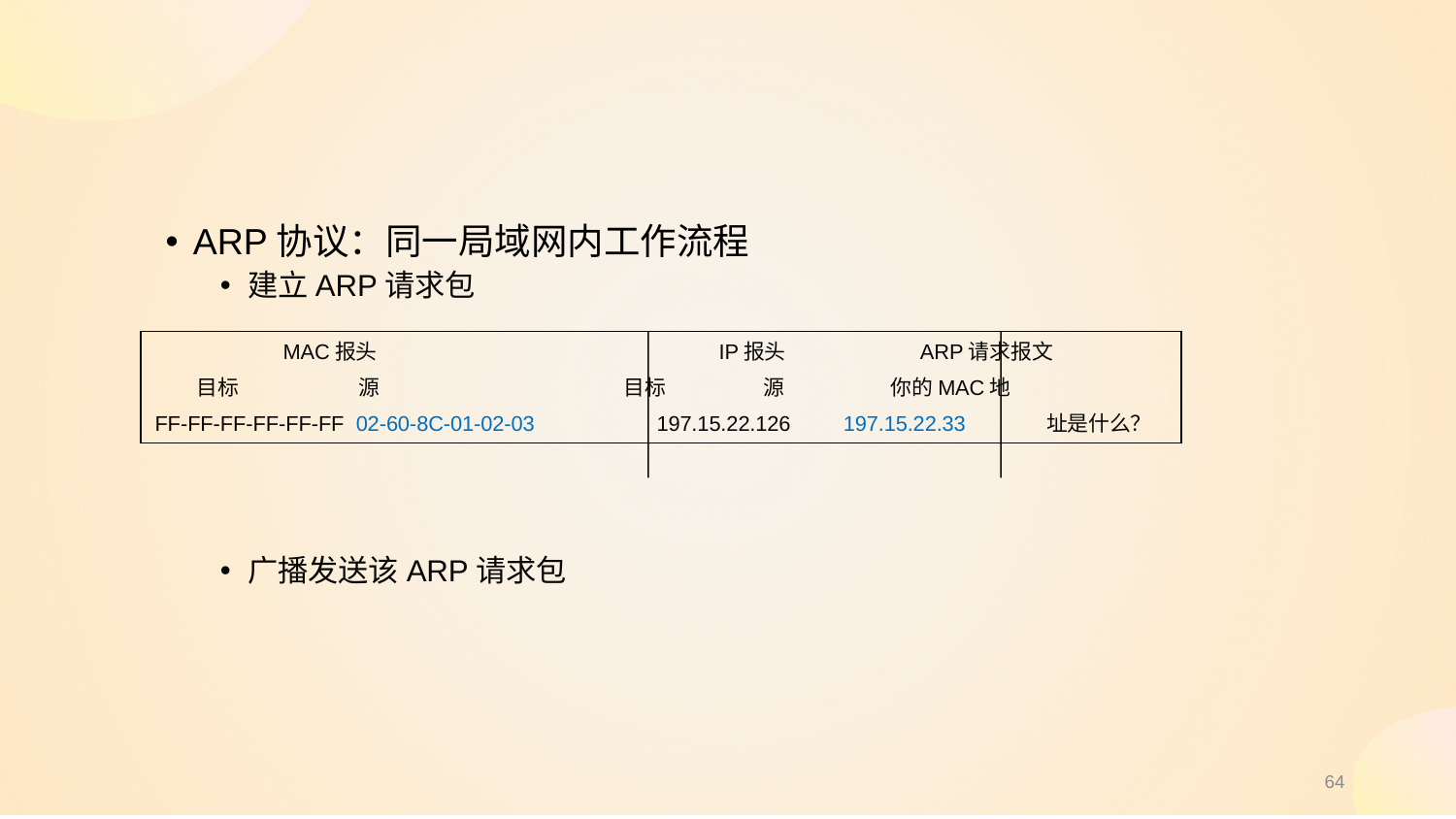

ARP协议：同一局域网内工作流程
建立ARP请求包

广播发送该ARP请求包

                      MAC报头                                                                         IP报头                            ARP请求报文
        目标                          源                                                     目标                     源                       你的MAC地
FF-FF-FF-FF-FF-FF  02-60-8C-01-02-03                     197.15.22.126         197.15.22.33             址是什么？

64